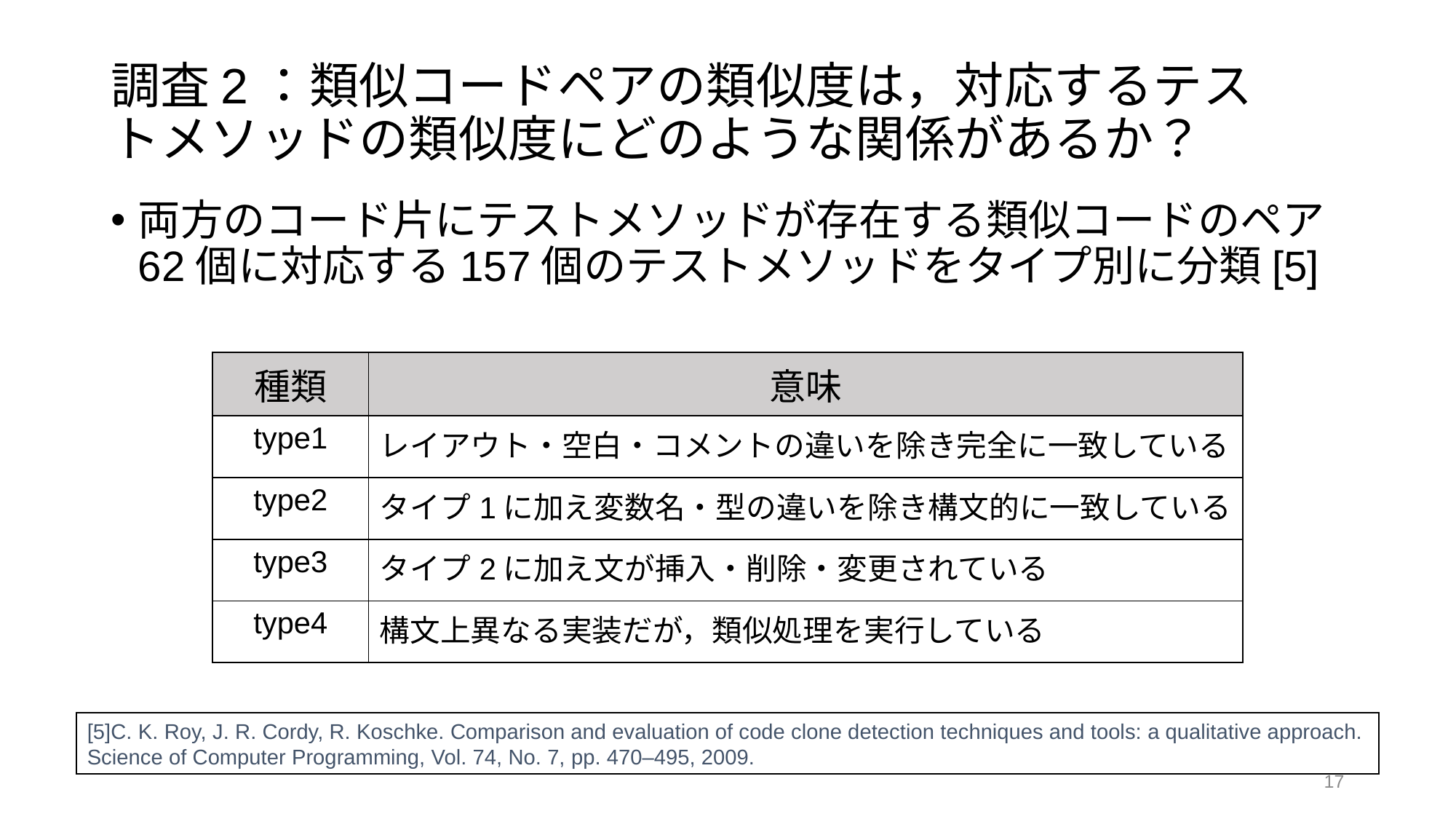

# 調査2：類似コードペアの類似度は，対応するテストメソッドの類似度にどのような関係があるか？
両方のコード片にテストメソッドが存在する類似コードのペア62個に対応する157個のテストメソッドをタイプ別に分類[5]

| 種類 | 意味 |
| --- | --- |
| type1 | レイアウト・空白・コメントの違いを除き完全に一致している |
| type2 | タイプ1に加え変数名・型の違いを除き構文的に一致している |
| type3 | タイプ2に加え文が挿入・削除・変更されている |
| type4 | 構文上異なる実装だが，類似処理を実行している |
[5]C. K. Roy, J. R. Cordy, R. Koschke. Comparison and evaluation of code clone detection techniques and tools: a qualitative approach. Science of Computer Programming, Vol. 74, No. 7, pp. 470–495, 2009.
17